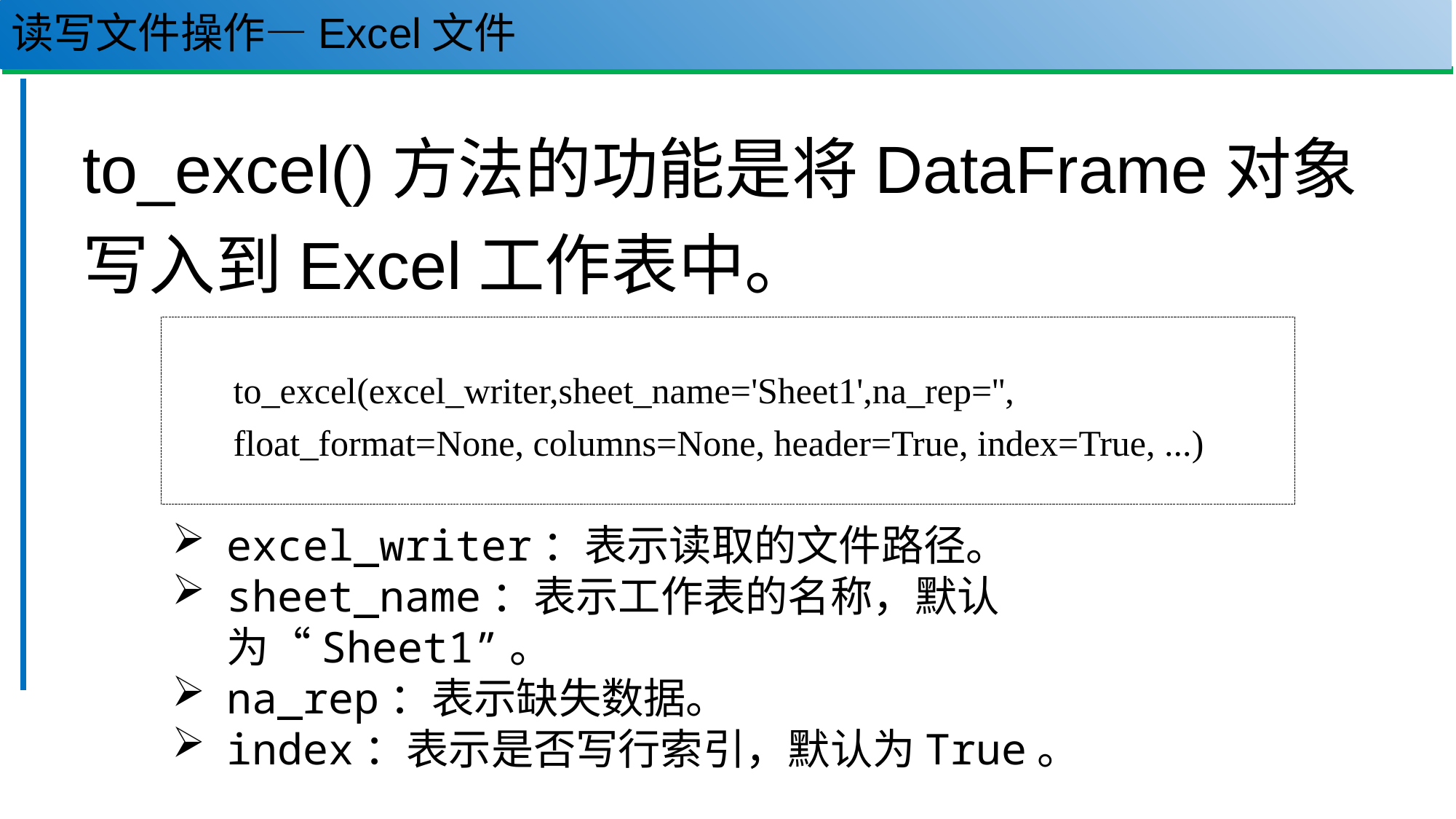

# 读写文件操作—Excel文件
93
to_excel()方法的功能是将DataFrame对象写入到Excel工作表中。

to_excel(excel_writer,sheet_name='Sheet1',na_rep='',
float_format=None, columns=None, header=True, index=True, ...)
excel_writer：表示读取的文件路径。
sheet_name：表示工作表的名称，默认为“Sheet1”。
na_rep：表示缺失数据。
index：表示是否写行索引，默认为True。